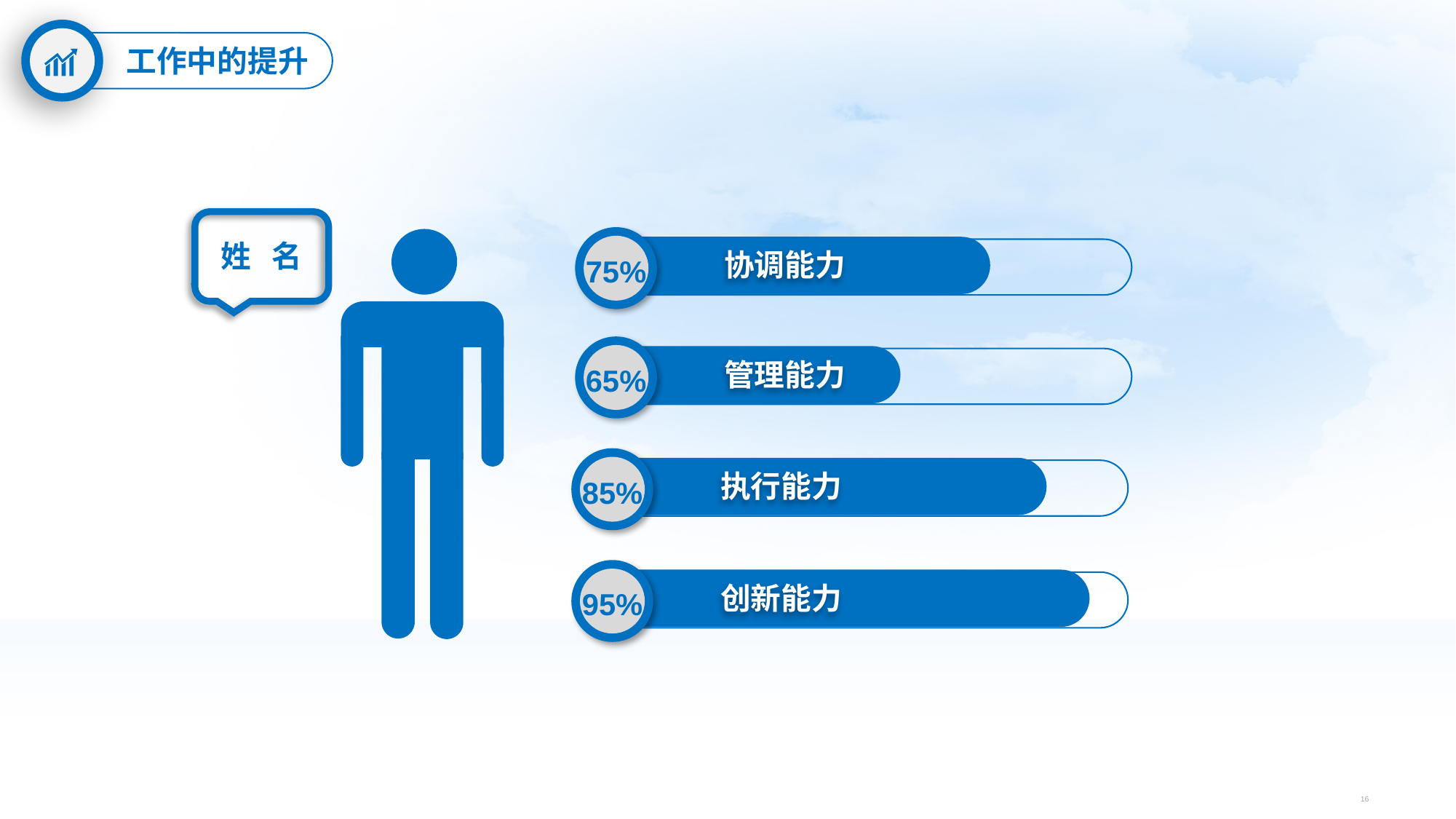

工作中的提升

75%
姓   名

协调能力

65%

管理能力

85%

执行能力

95%

创新能力
延时符